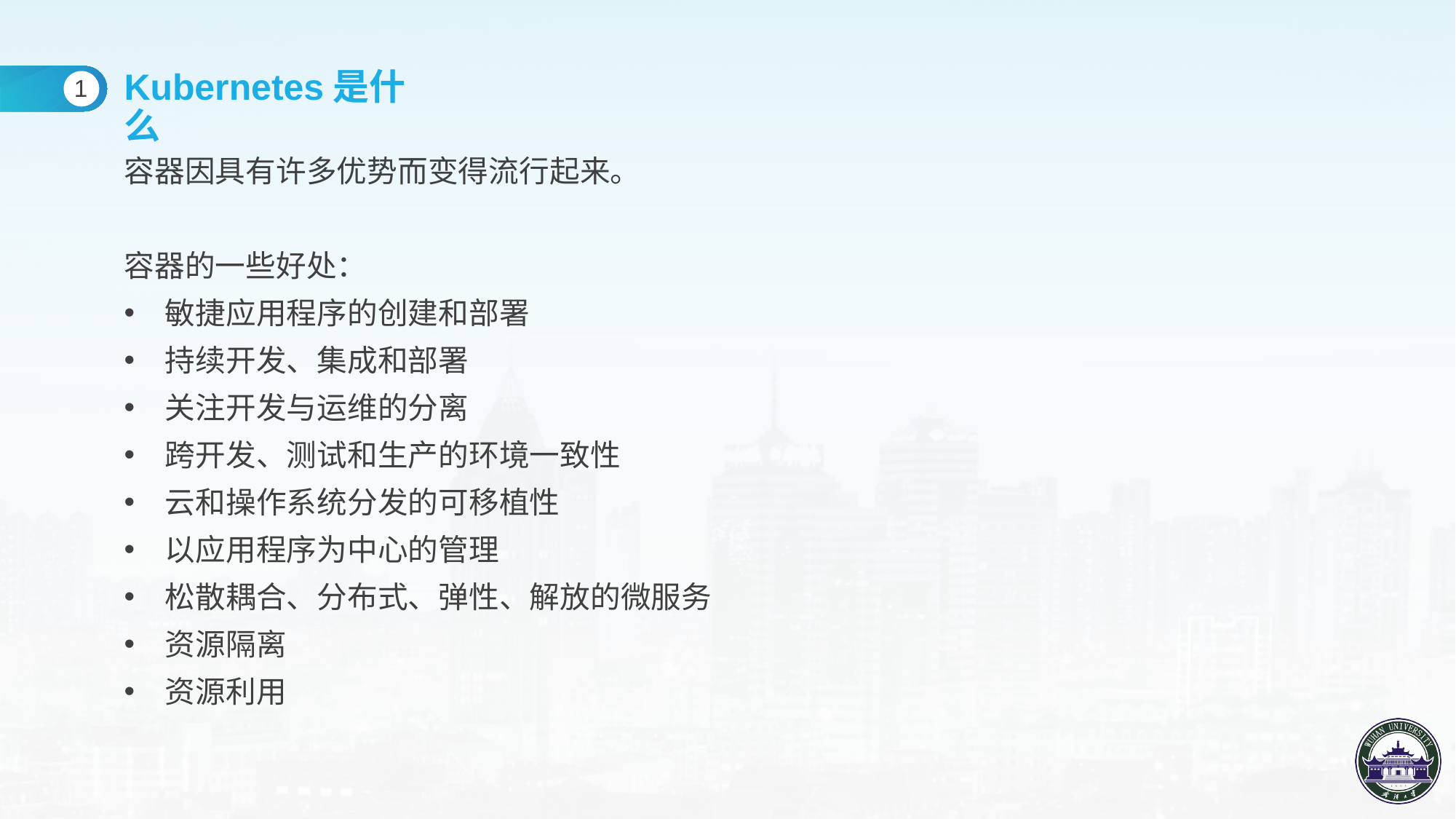

Kubernetes是什么
1
容器因具有许多优势而变得流行起来。

容器的一些好处：
敏捷应用程序的创建和部署
持续开发、集成和部署
关注开发与运维的分离
跨开发、测试和生产的环境一致性
云和操作系统分发的可移植性
以应用程序为中心的管理
松散耦合、分布式、弹性、解放的微服务
资源隔离
资源利用